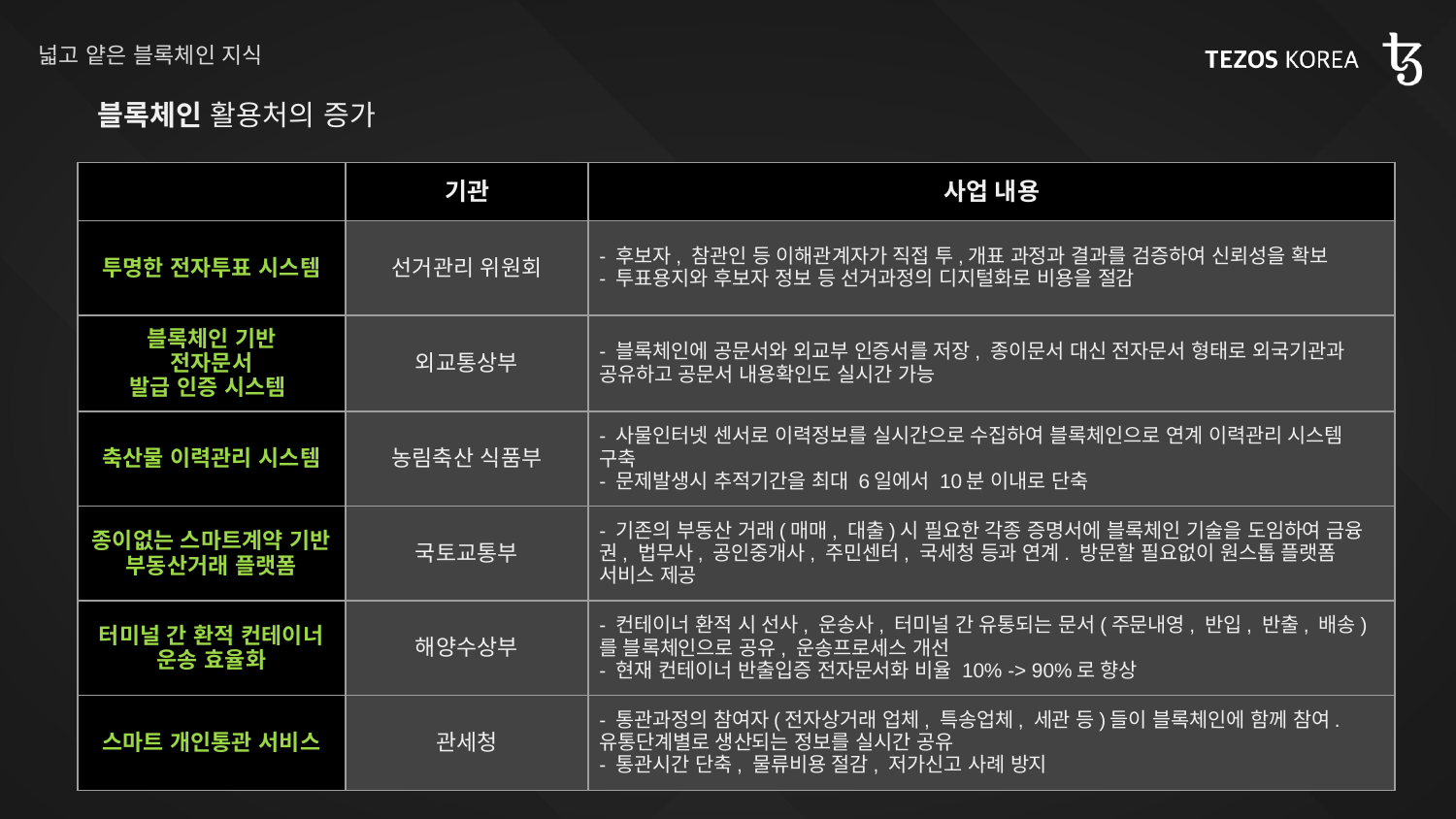

# 넓고 얕은 블록체인 지식
블록체인 활용처의 증가
|  | 기관 | 사업 내용 |
| --- | --- | --- |
| 투명한 전자투표 시스템 | 선거관리 위원회 | - 후보자, 참관인 등 이해관계자가 직접 투,개표 과정과 결과를 검증하여 신뢰성을 확보 - 투표용지와 후보자 정보 등 선거과정의 디지털화로 비용을 절감 |
| 블록체인 기반 전자문서 발급 인증 시스템 | 외교통상부 | - 블록체인에 공문서와 외교부 인증서를 저장, 종이문서 대신 전자문서 형태로 외국기관과 공유하고 공문서 내용확인도 실시간 가능 |
| 축산물 이력관리 시스템 | 농림축산 식품부 | - 사물인터넷 센서로 이력정보를 실시간으로 수집하여 블록체인으로 연계 이력관리 시스템 구축 - 문제발생시 추적기간을 최대 6일에서 10분 이내로 단축 |
| 종이없는 스마트계약 기반 부동산거래 플랫폼 | 국토교통부 | - 기존의 부동산 거래(매매, 대출)시 필요한 각종 증명서에 블록체인 기술을 도임하여 금융권, 법무사, 공인중개사, 주민센터, 국세청 등과 연계. 방문할 필요없이 원스톱 플랫폼 서비스 제공 |
| 터미널 간 환적 컨테이너 운송 효율화 | 해양수상부 | - 컨테이너 환적 시 선사, 운송사, 터미널 간 유통되는 문서(주문내영, 반입, 반출, 배송)를 블록체인으로 공유, 운송프로세스 개선 - 현재 컨테이너 반출입증 전자문서화 비율 10% -> 90%로 향상 |
| 스마트 개인통관 서비스 | 관세청 | - 통관과정의 참여자(전자상거래 업체, 특송업체, 세관 등)들이 블록체인에 함께 참여. 유통단계별로 생산되는 정보를 실시간 공유 - 통관시간 단축, 물류비용 절감, 저가신고 사례 방지 |